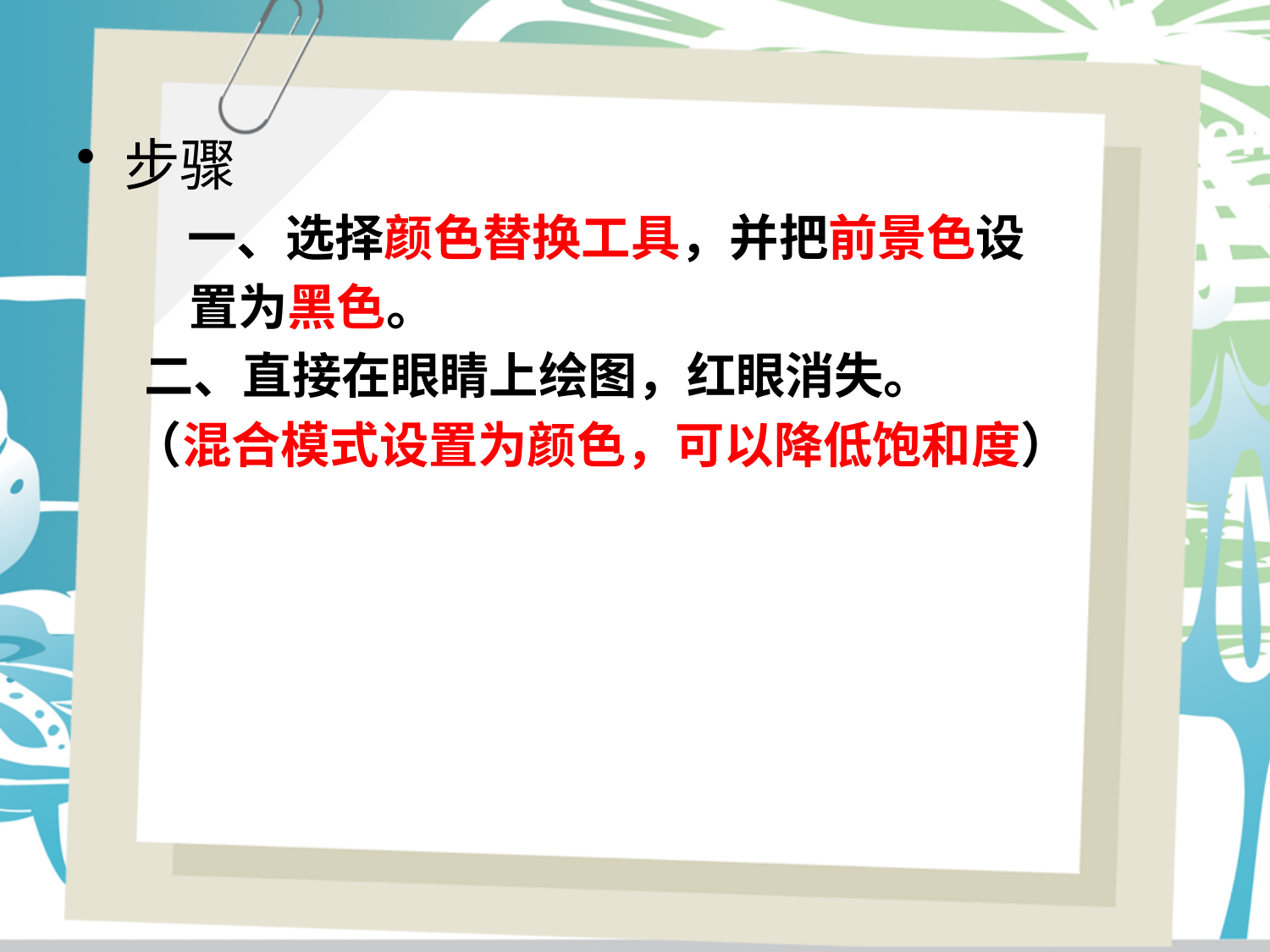

步骤
         一、选择颜色替换工具，并把前景色设
         置为黑色。
     二、直接在眼睛上绘图，红眼消失。
    （混合模式设置为颜色，可以降低饱和度）